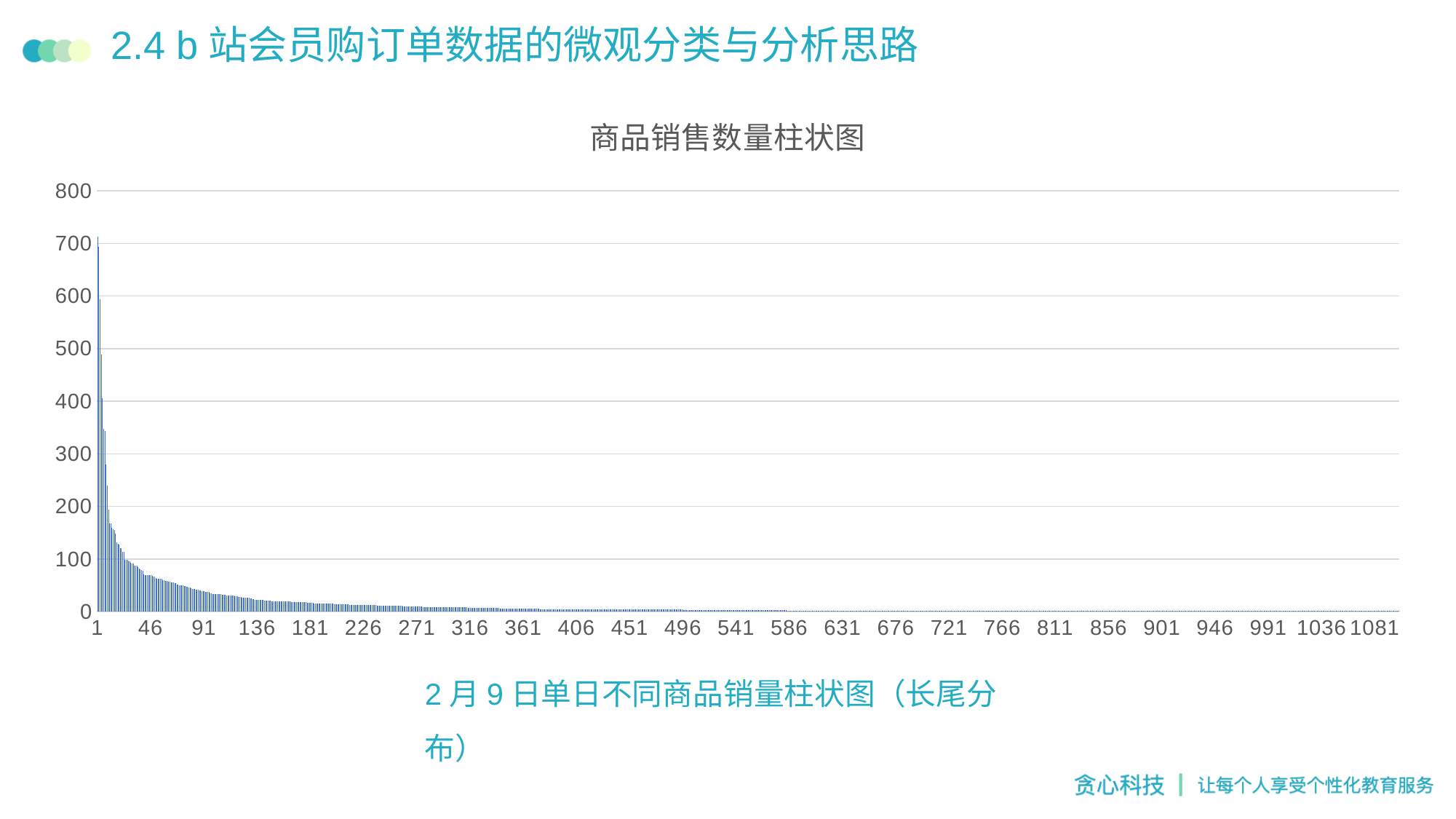

# 2.4 b站会员购订单数据的微观分类与分析思路

### Chart: 商品销售数量柱状图

| Category | 销售数量 |
|---|---|
2月9日单日不同商品销量柱状图（长尾分布）